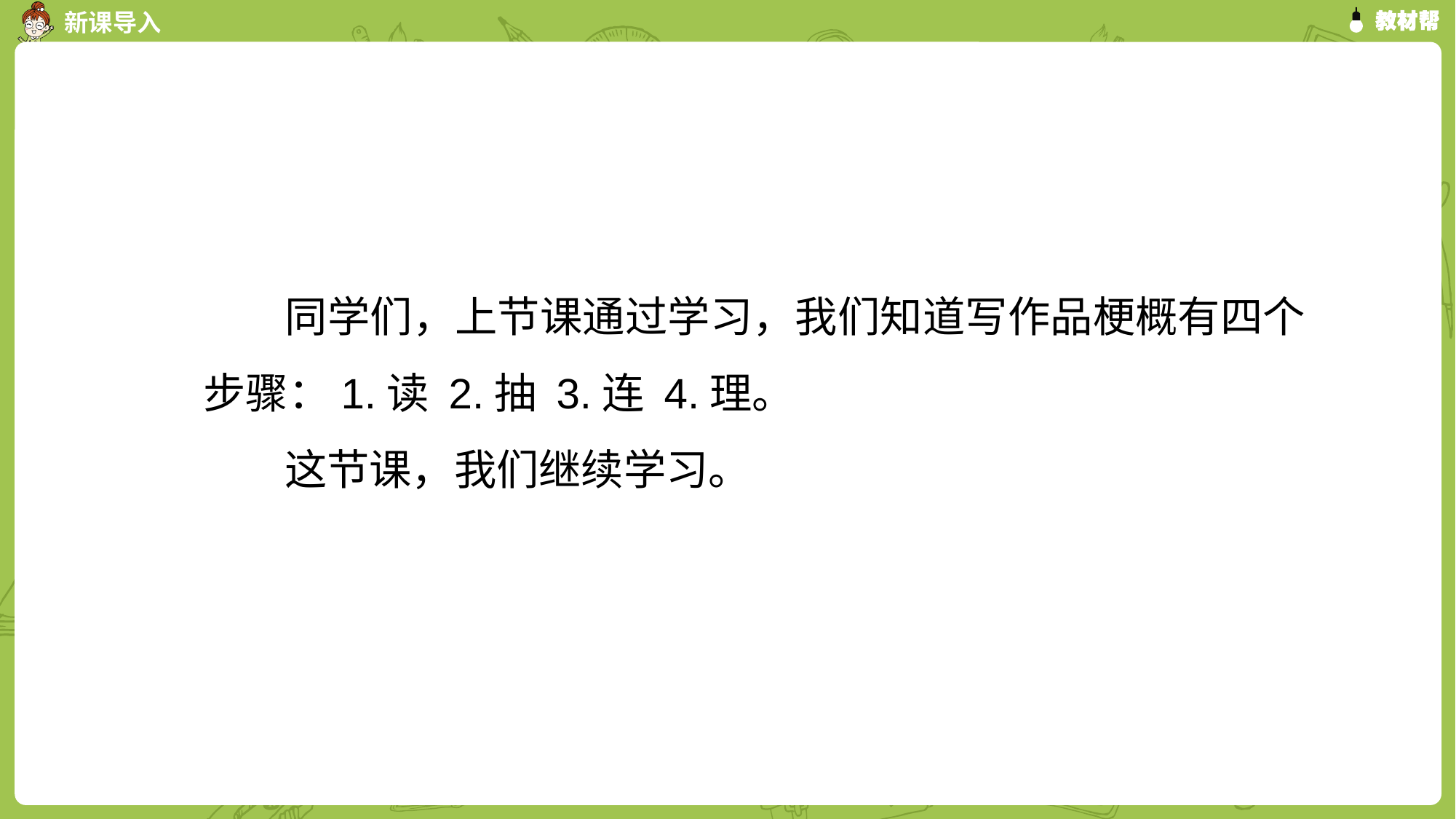

同学们，上节课通过学习，我们知道写作品梗概有四个步骤：1.读 2.抽 3.连 4.理。
   这节课，我们继续学习。